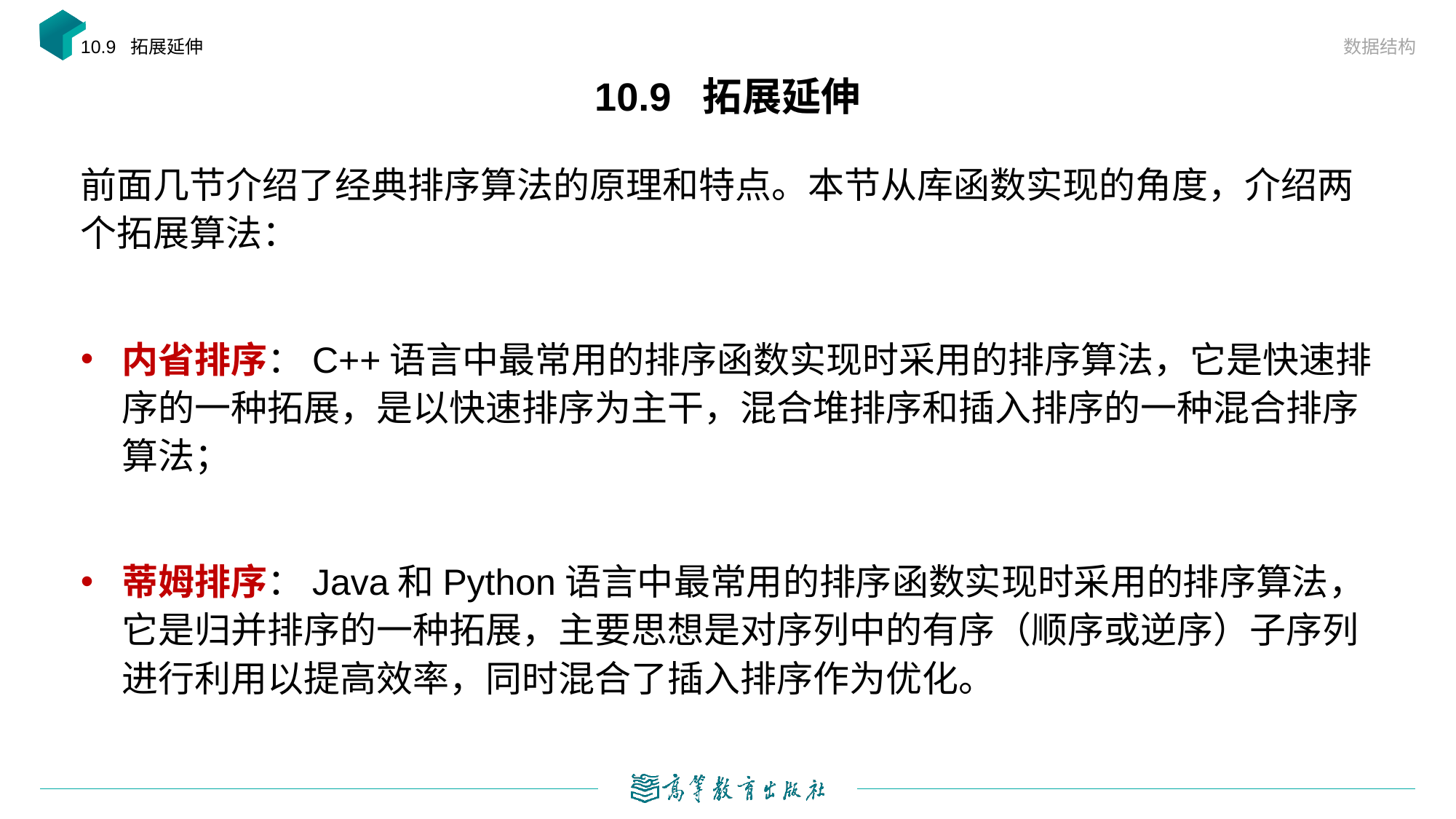

数据结构
10.9  拓展延伸
# 10.9  拓展延伸
前面几节介绍了经典排序算法的原理和特点。本节从库函数实现的角度，介绍两个拓展算法：

内省排序：C++语言中最常用的排序函数实现时采用的排序算法，它是快速排序的一种拓展，是以快速排序为主干，混合堆排序和插入排序的一种混合排序算法；

蒂姆排序：Java和Python语言中最常用的排序函数实现时采用的排序算法，它是归并排序的一种拓展，主要思想是对序列中的有序（顺序或逆序）子序列进行利用以提高效率，同时混合了插入排序作为优化。